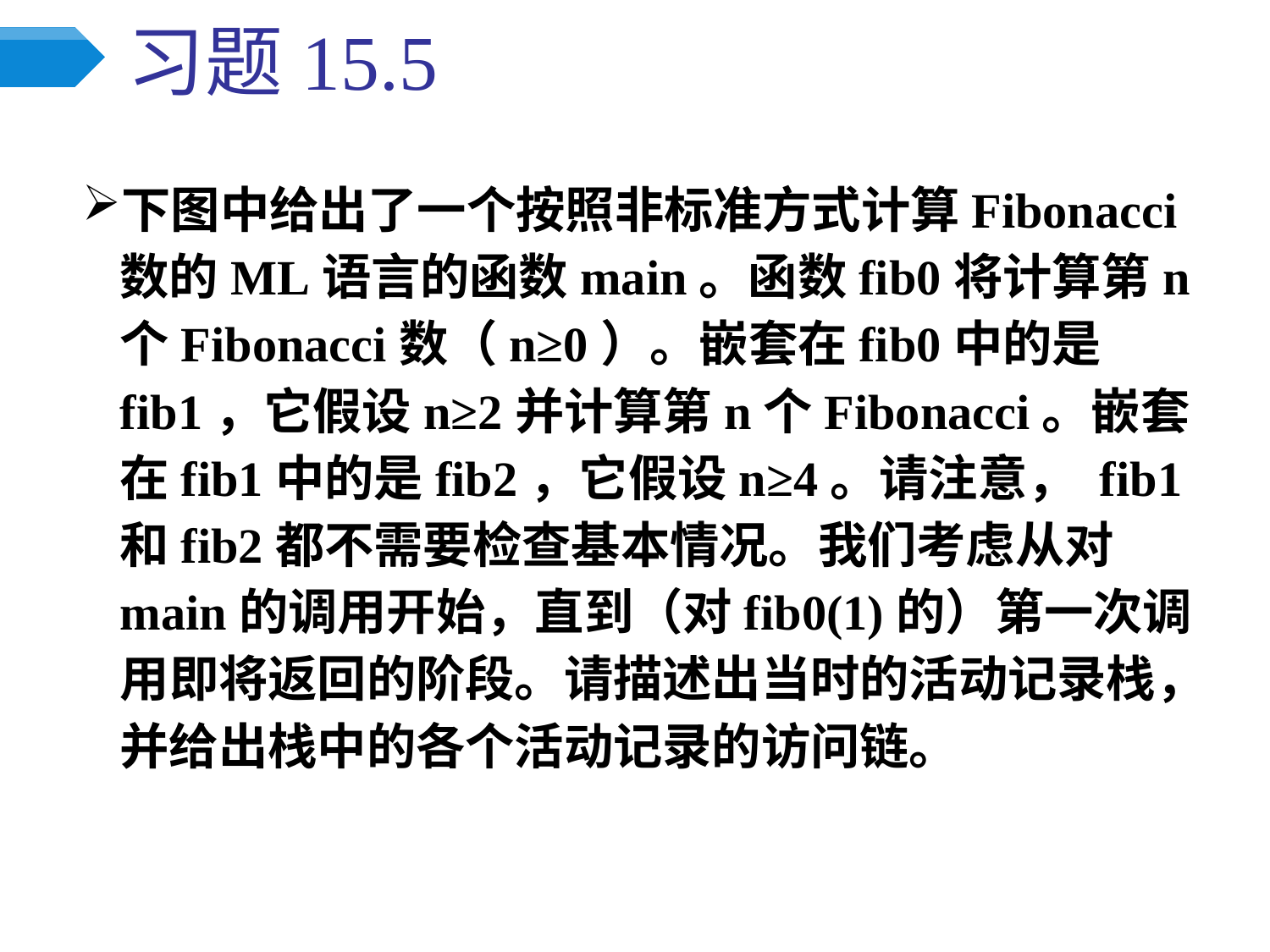

# 习题15.5
下图中给出了一个按照非标准方式计算Fibonacci数的ML语言的函数main。函数fib0将计算第n个Fibonacci数（n≥0）。嵌套在fib0中的是fib1，它假设n≥2并计算第n个Fibonacci。嵌套在fib1中的是fib2，它假设n≥4。请注意， fib1和fib2都不需要检查基本情况。我们考虑从对main的调用开始，直到（对fib0(1)的）第一次调用即将返回的阶段。请描述出当时的活动记录栈，并给出栈中的各个活动记录的访问链。